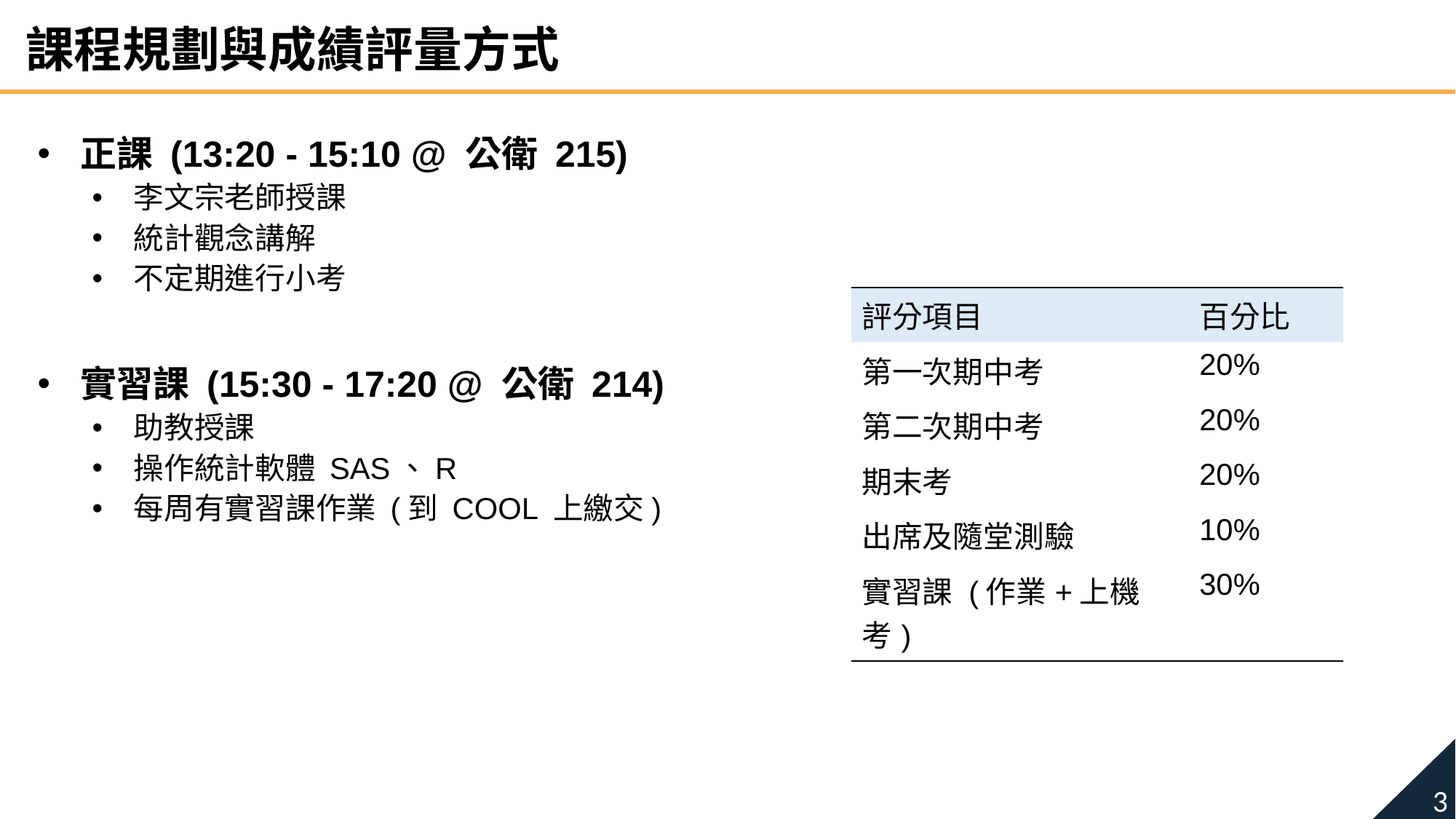

課程規劃與成績評量方式
正課 (13:20 - 15:10 @ 公衛 215)
李文宗老師授課
統計觀念講解
不定期進行小考

實習課 (15:30 - 17:20 @ 公衛 214)
助教授課
操作統計軟體 SAS、R
每周有實習課作業 (到 COOL 上繳交)

| 評分項目 | 百分比 |
| --- | --- |
| 第一次期中考 | 20% |
| 第二次期中考 | 20% |
| 期末考 | 20% |
| 出席及隨堂測驗 | 10% |
| 實習課 (作業+上機考) | 30% |
3